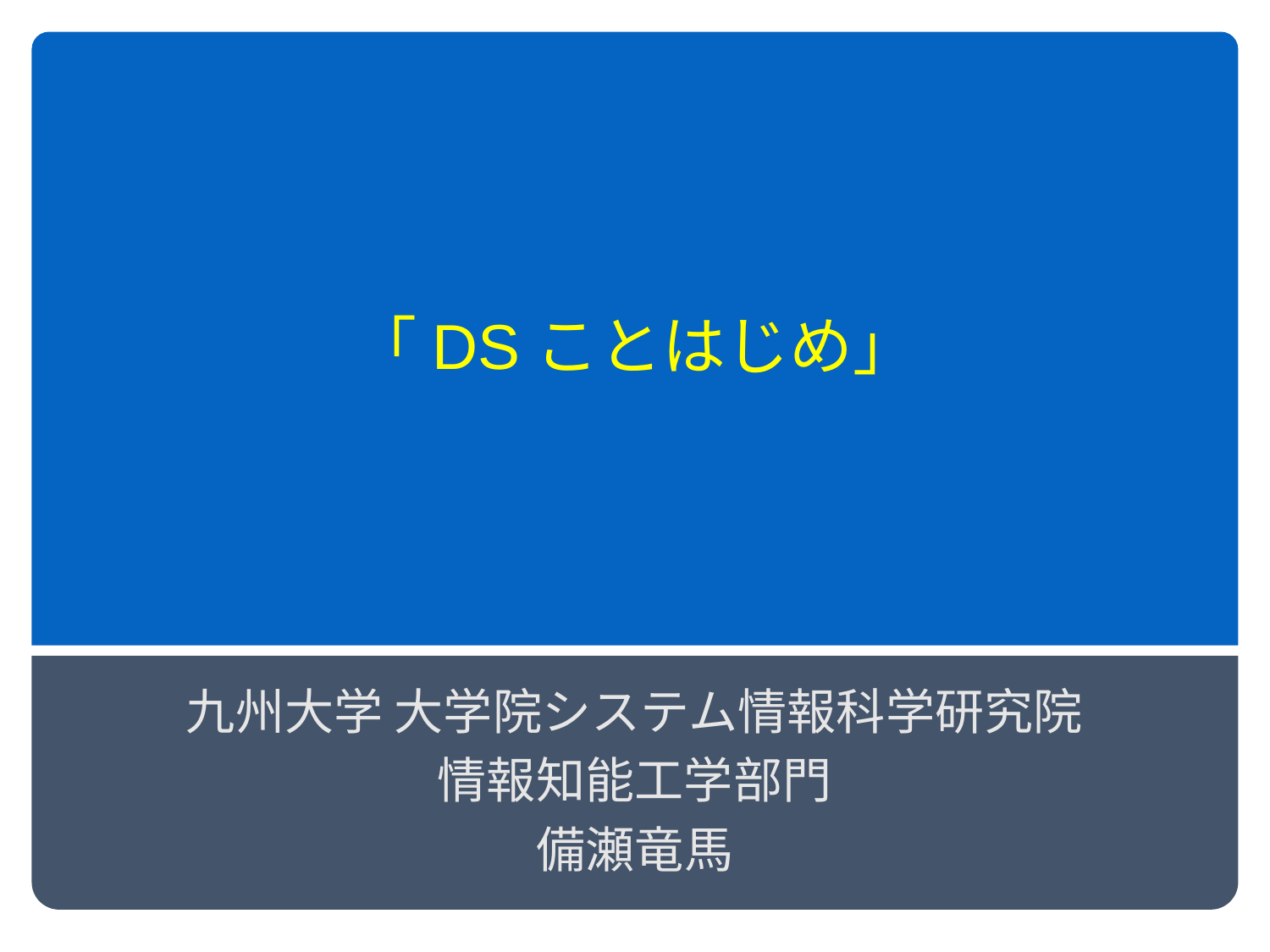

# 「DSことはじめ」
九州大学 大学院システム情報科学研究院
情報知能工学部門
備瀬竜馬